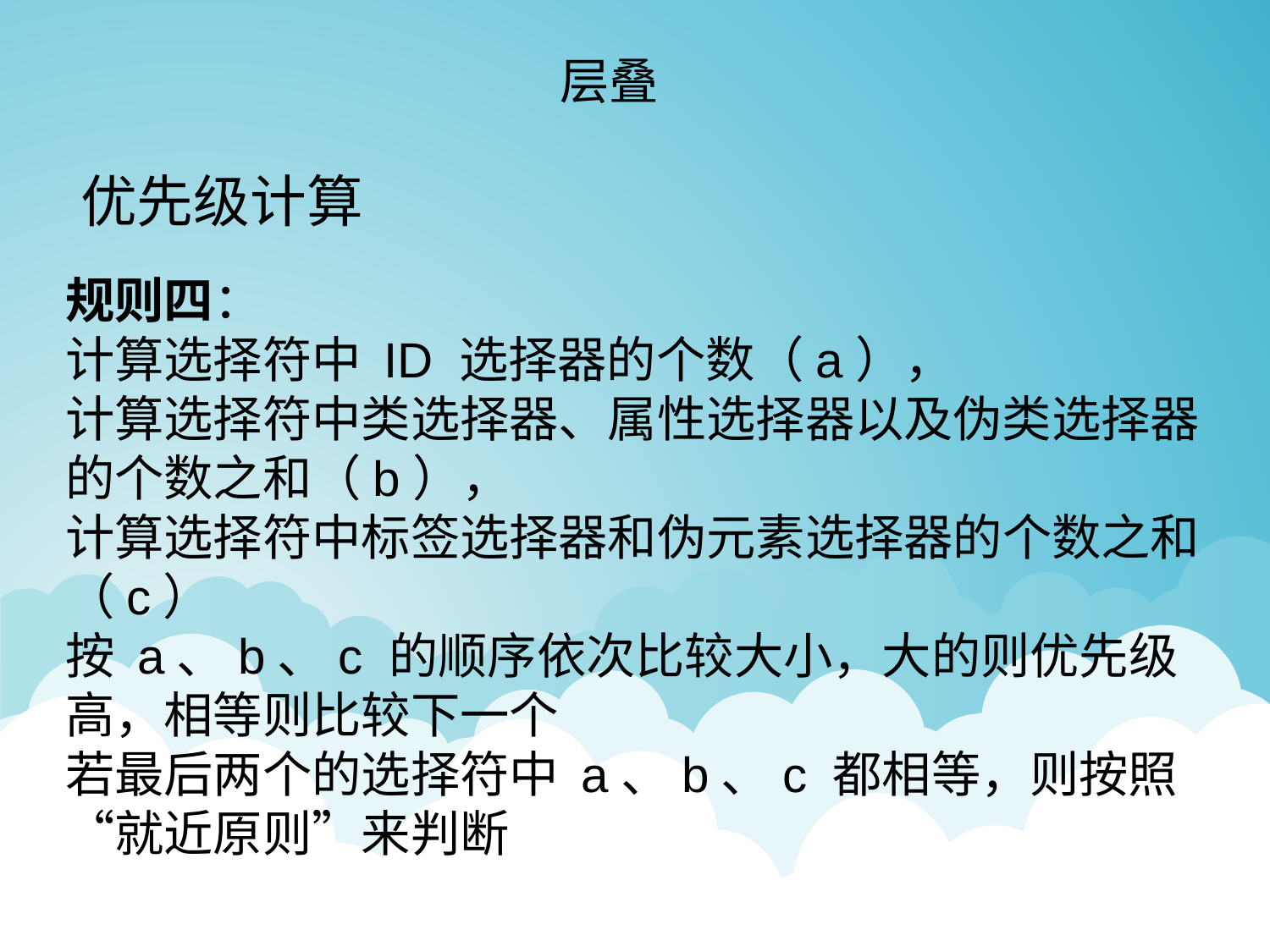

层叠
优先级计算
规则四：
计算选择符中 ID 选择器的个数（a），
计算选择符中类选择器、属性选择器以及伪类选择器的个数之和（b），
计算选择符中标签选择器和伪元素选择器的个数之和（c）
按 a、b、c 的顺序依次比较大小，大的则优先级高，相等则比较下一个
若最后两个的选择符中 a、b、c 都相等，则按照“就近原则”来判断